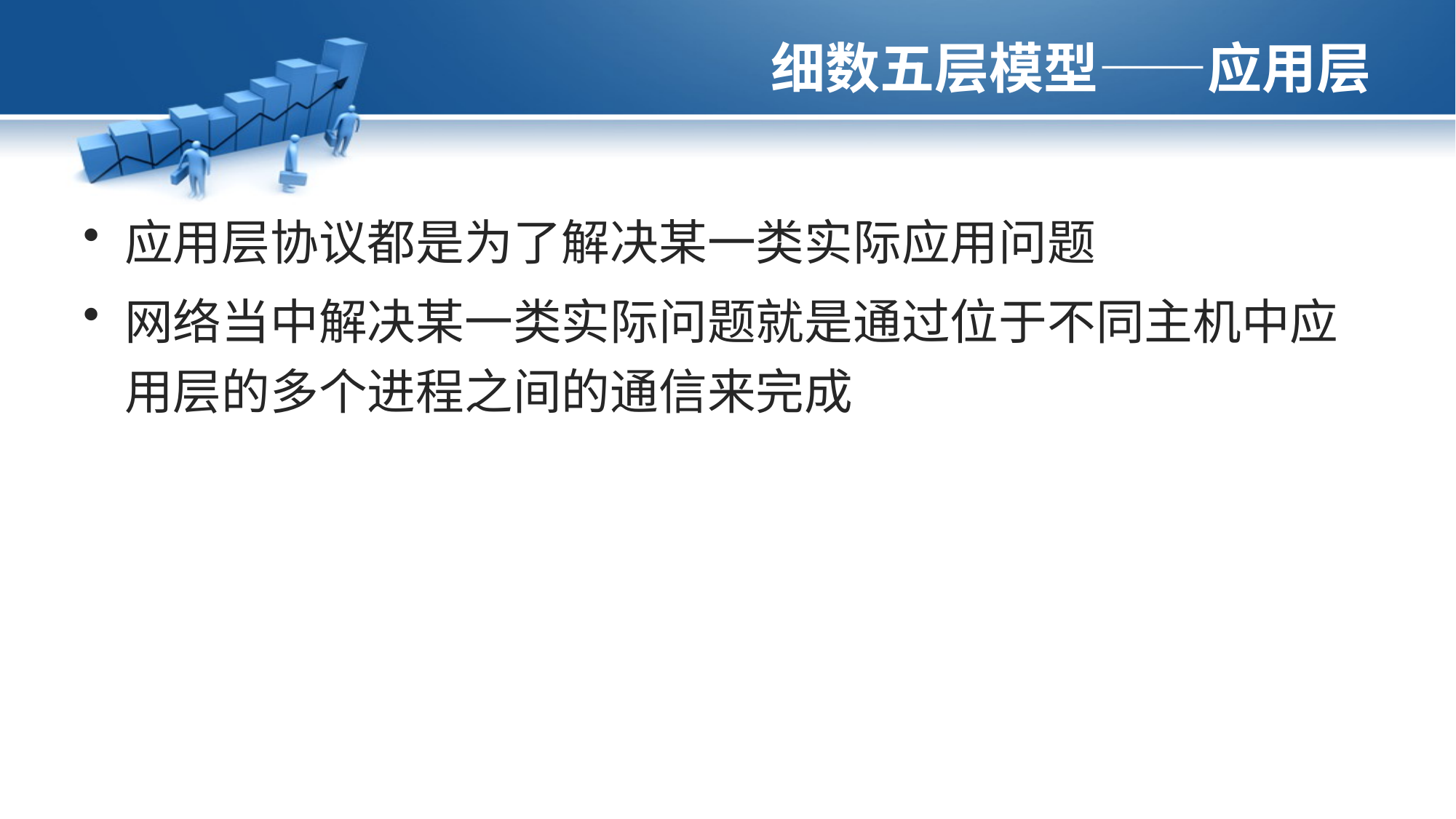

# 细数五层模型——应用层
应用层协议都是为了解决某一类实际应用问题
网络当中解决某一类实际问题就是通过位于不同主机中应用层的多个进程之间的通信来完成